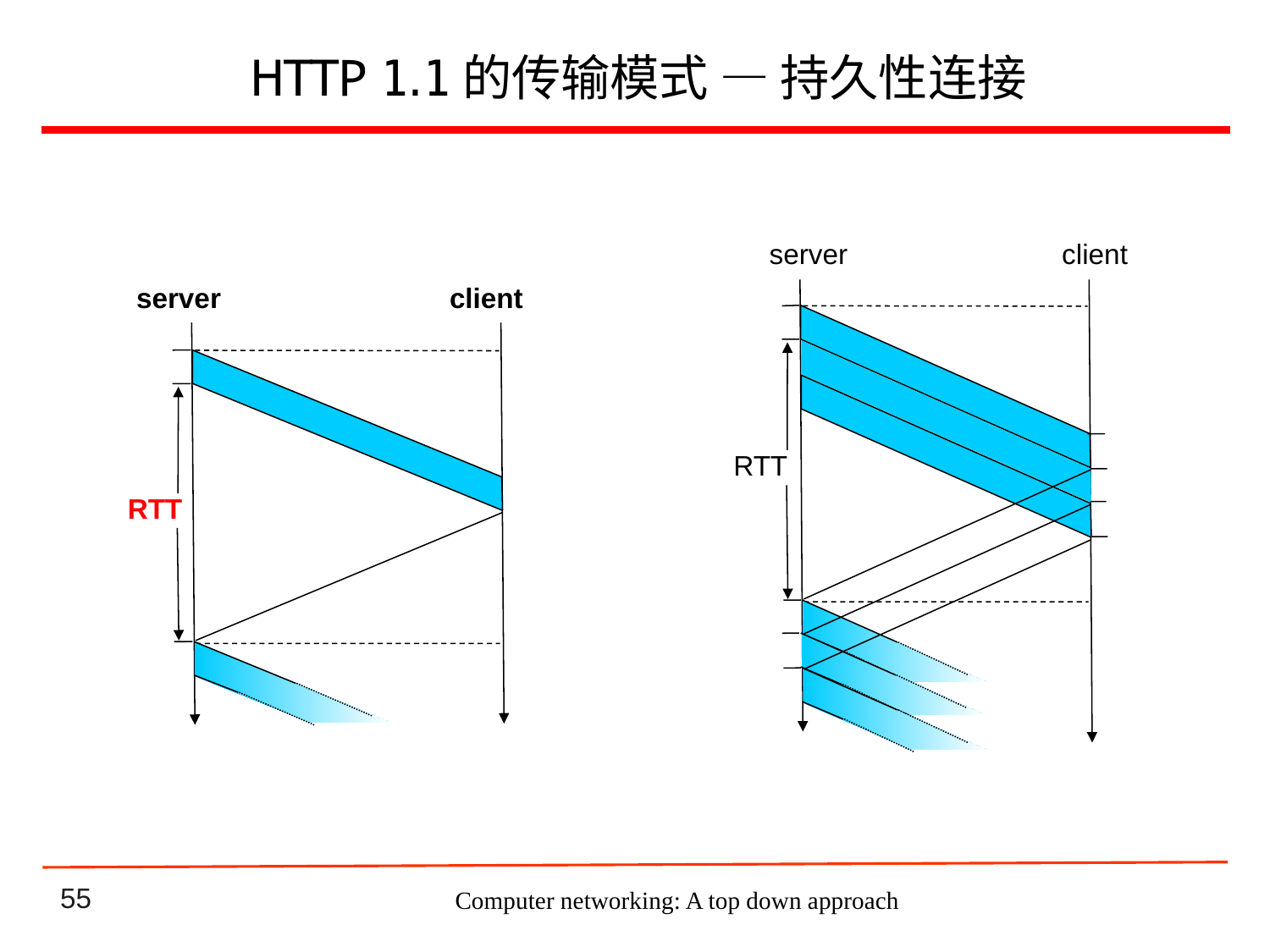

# HTTP 1.1的传输模式 — 持久性连接
server
client
server
client

RTT

RTT

Computer networking: A top down approach